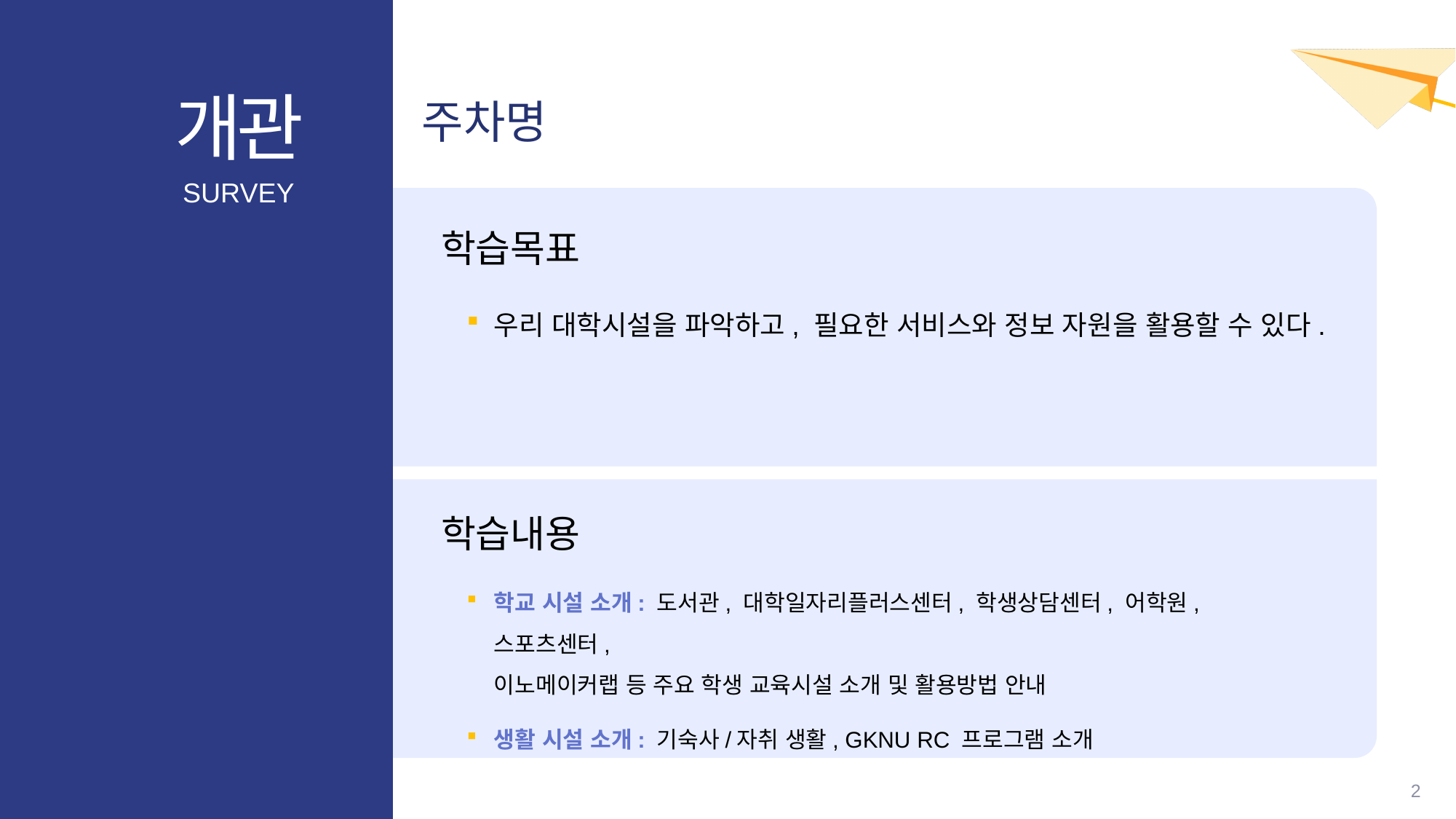

# 주차명
우리 대학시설을 파악하고, 필요한 서비스와 정보 자원을 활용할 수 있다.
학교 시설 소개: 도서관, 대학일자리플러스센터, 학생상담센터, 어학원, 스포츠센터,
이노메이커랩 등 주요 학생 교육시설 소개 및 활용방법 안내

생활 시설 소개: 기숙사/자취 생활, GKNU RC 프로그램 소개
2